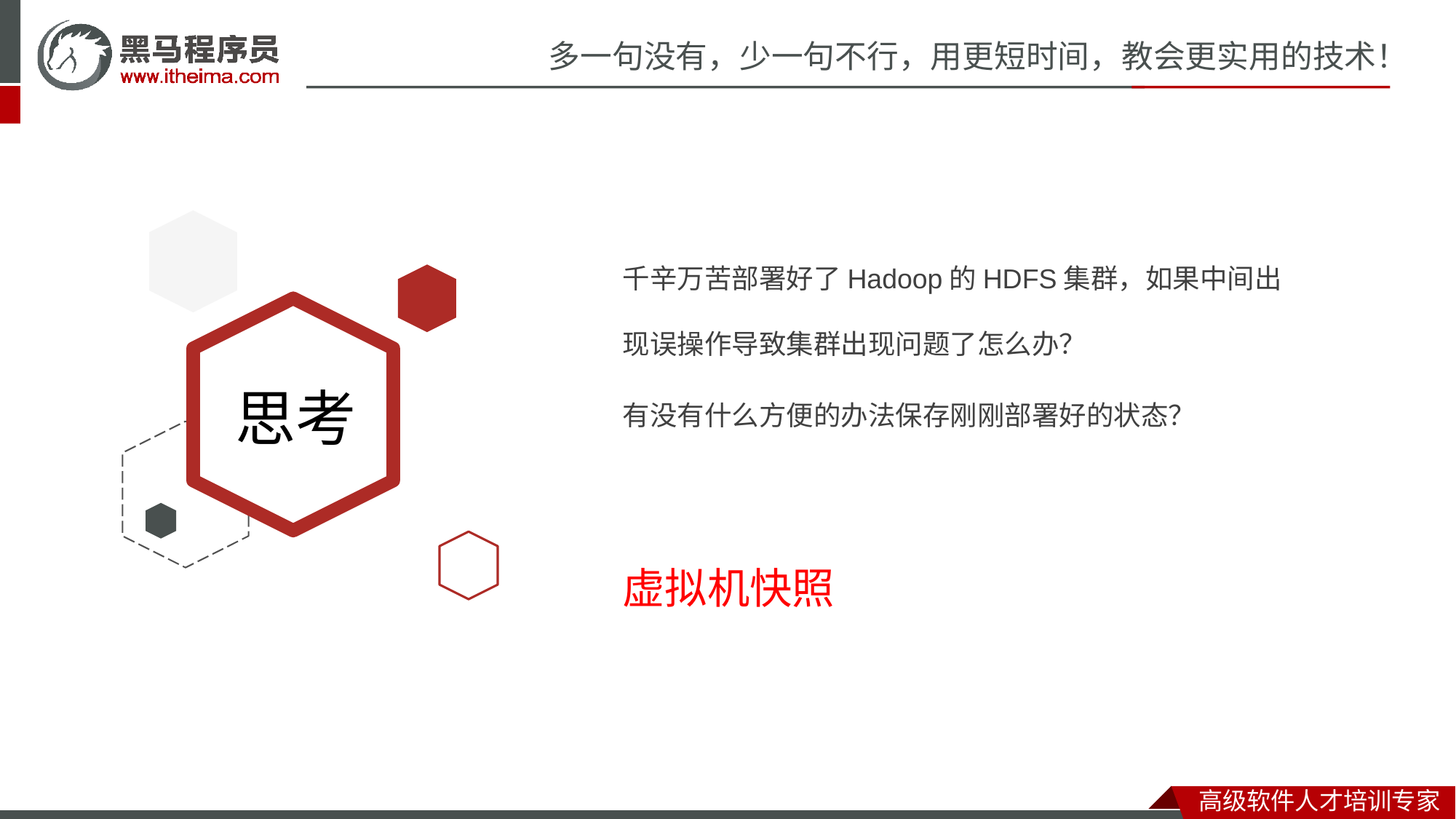

千辛万苦部署好了Hadoop的HDFS集群，如果中间出现误操作导致集群出现问题了怎么办？
有没有什么方便的办法保存刚刚部署好的状态？

虚拟机快照